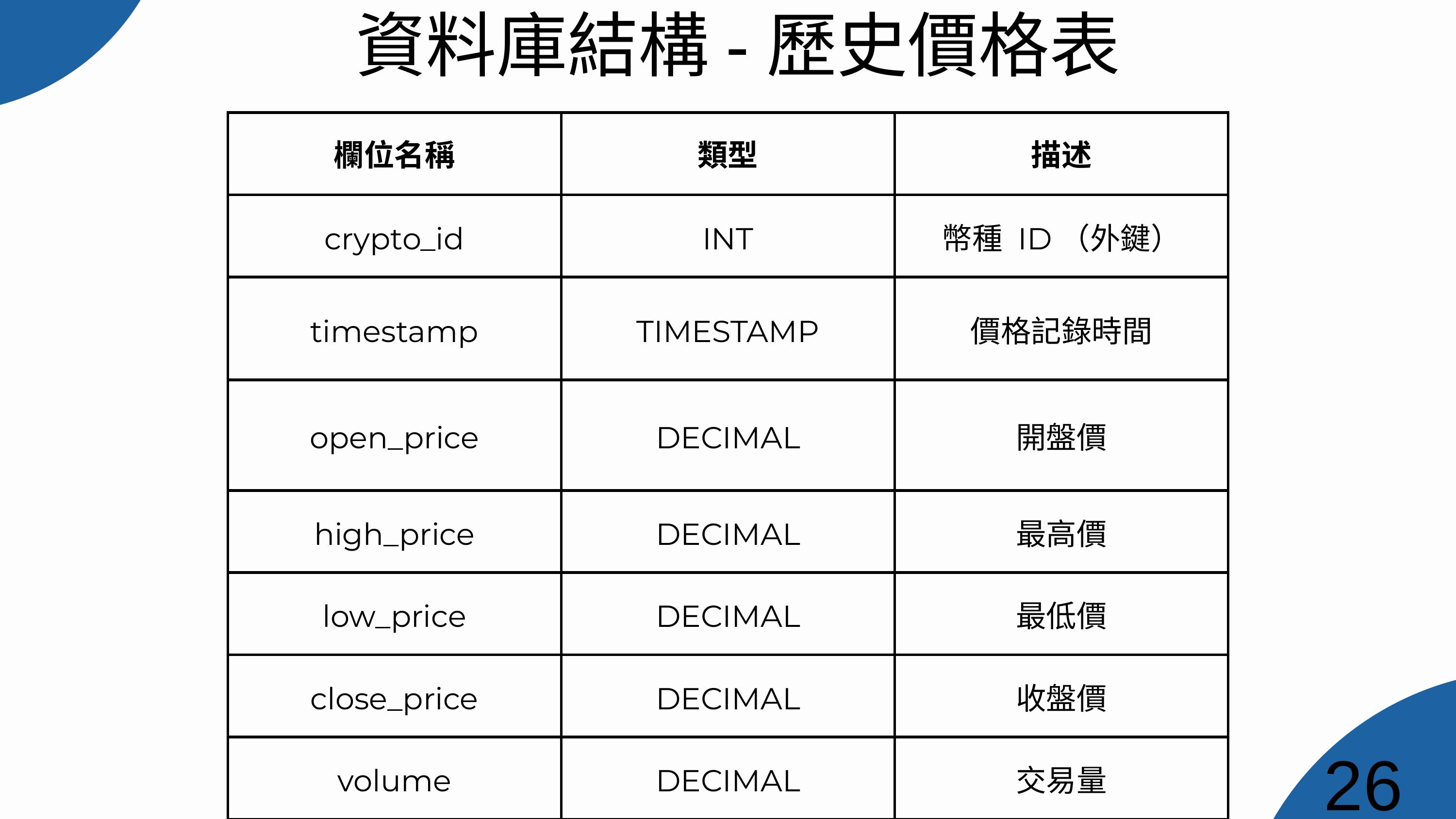

資料庫結構-歷史價格表
| 欄位名稱 | 類型 | 描述 |
| --- | --- | --- |
| crypto\_id | INT | 幣種 ID（外鍵） |
| timestamp | TIMESTAMP | 價格記錄時間 |
| open\_price | DECIMAL | 開盤價 |
| high\_price | DECIMAL | 最高價 |
| low\_price | DECIMAL | 最低價 |
| close\_price | DECIMAL | 收盤價 |
| volume | DECIMAL | 交易量 |

26